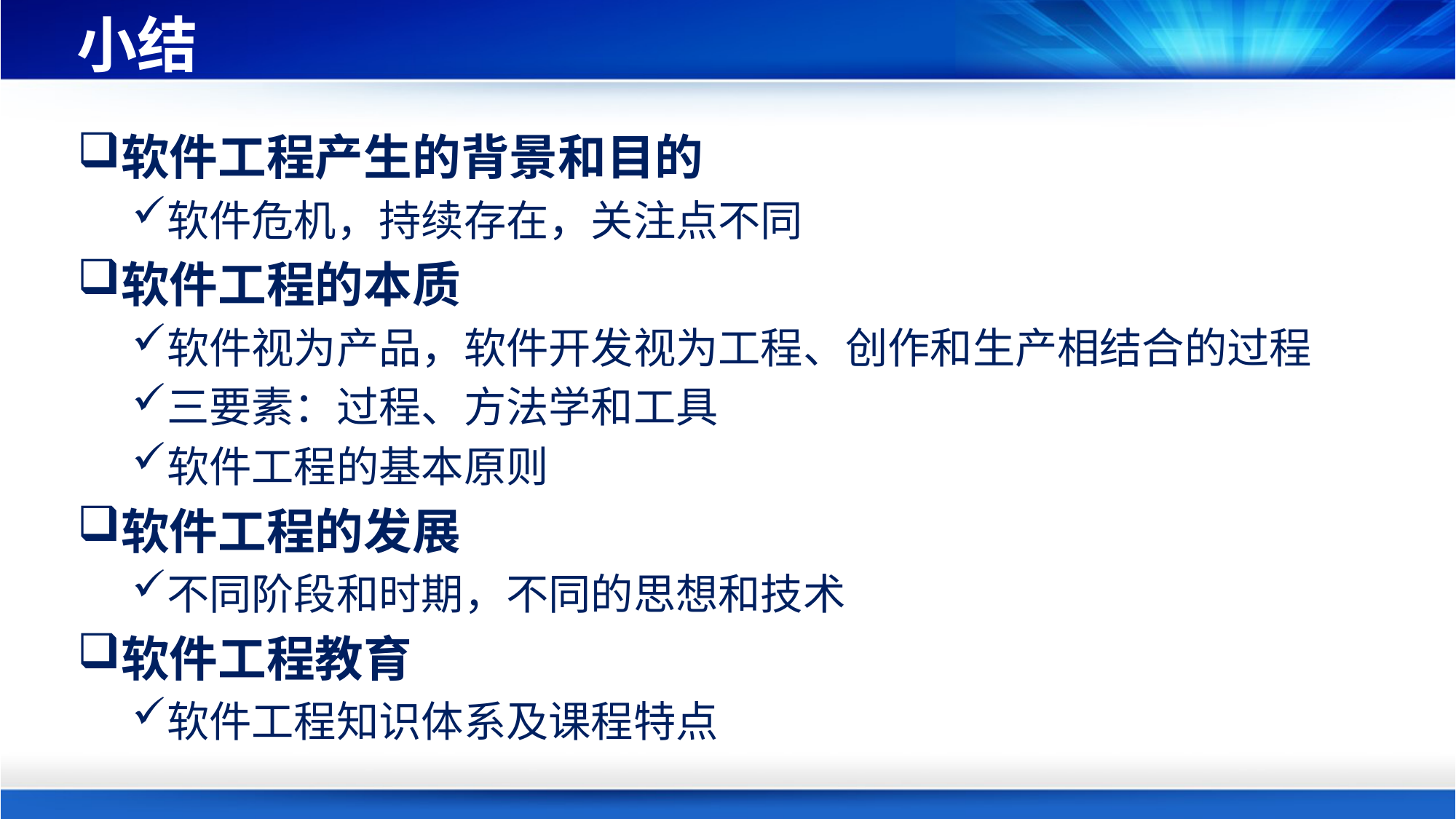

# 小结
软件工程产生的背景和目的
软件危机，持续存在，关注点不同
软件工程的本质
软件视为产品，软件开发视为工程、创作和生产相结合的过程
三要素：过程、方法学和工具
软件工程的基本原则
软件工程的发展
不同阶段和时期，不同的思想和技术
软件工程教育
软件工程知识体系及课程特点